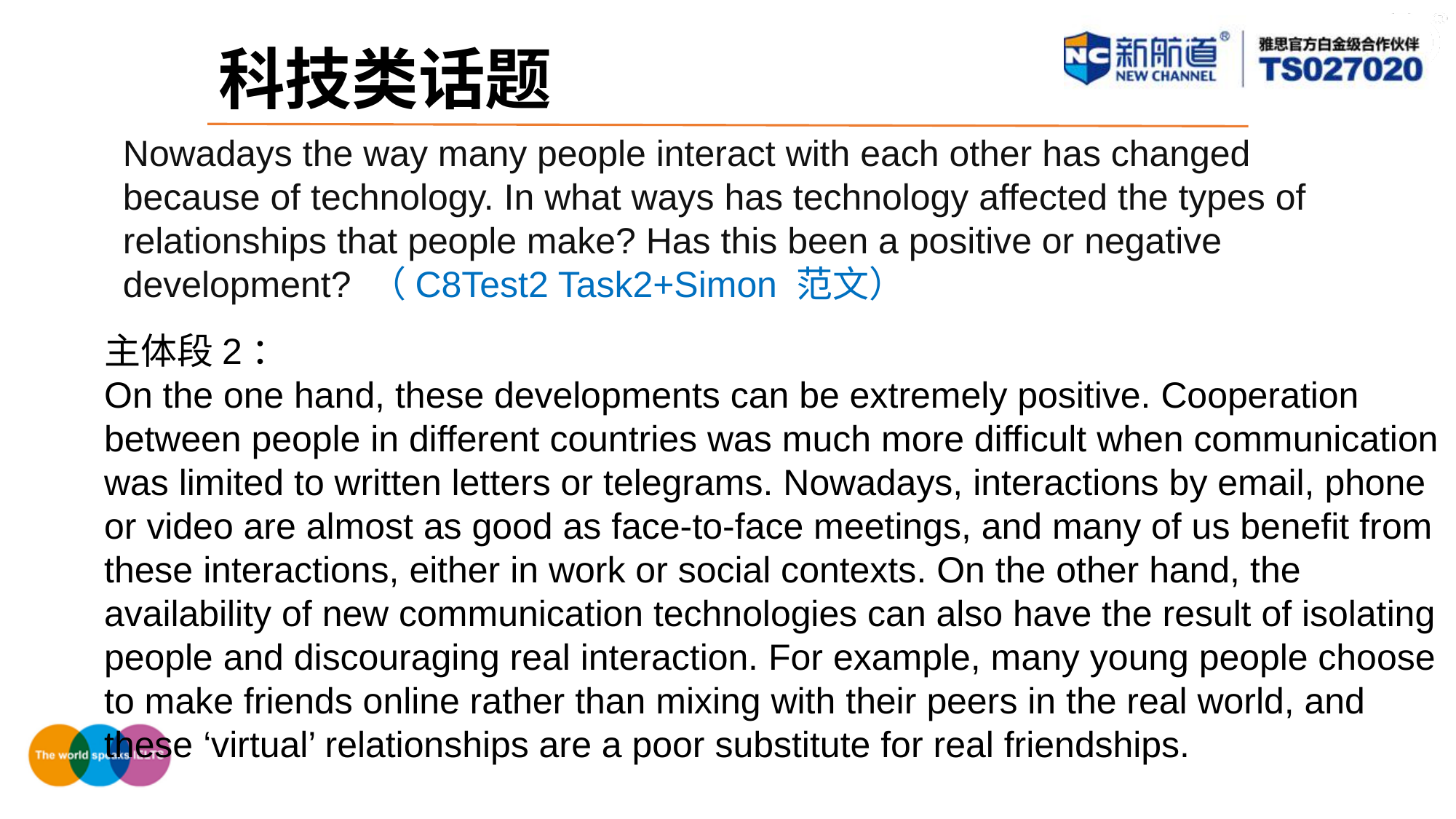

科技类话题
Nowadays the way many people interact with each other has changed because of technology. In what ways has technology affected the types of relationships that people make? Has this been a positive or negative development? （C8Test2 Task2+Simon 范文）
主体段2：
On the one hand, these developments can be extremely positive. Cooperation between people in different countries was much more difficult when communication was limited to written letters or telegrams. Nowadays, interactions by email, phone or video are almost as good as face-to-face meetings, and many of us benefit from these interactions, either in work or social contexts. On the other hand, the availability of new communication technologies can also have the result of isolating people and discouraging real interaction. For example, many young people choose to make friends online rather than mixing with their peers in the real world, and these ‘virtual’ relationships are a poor substitute for real friendships.